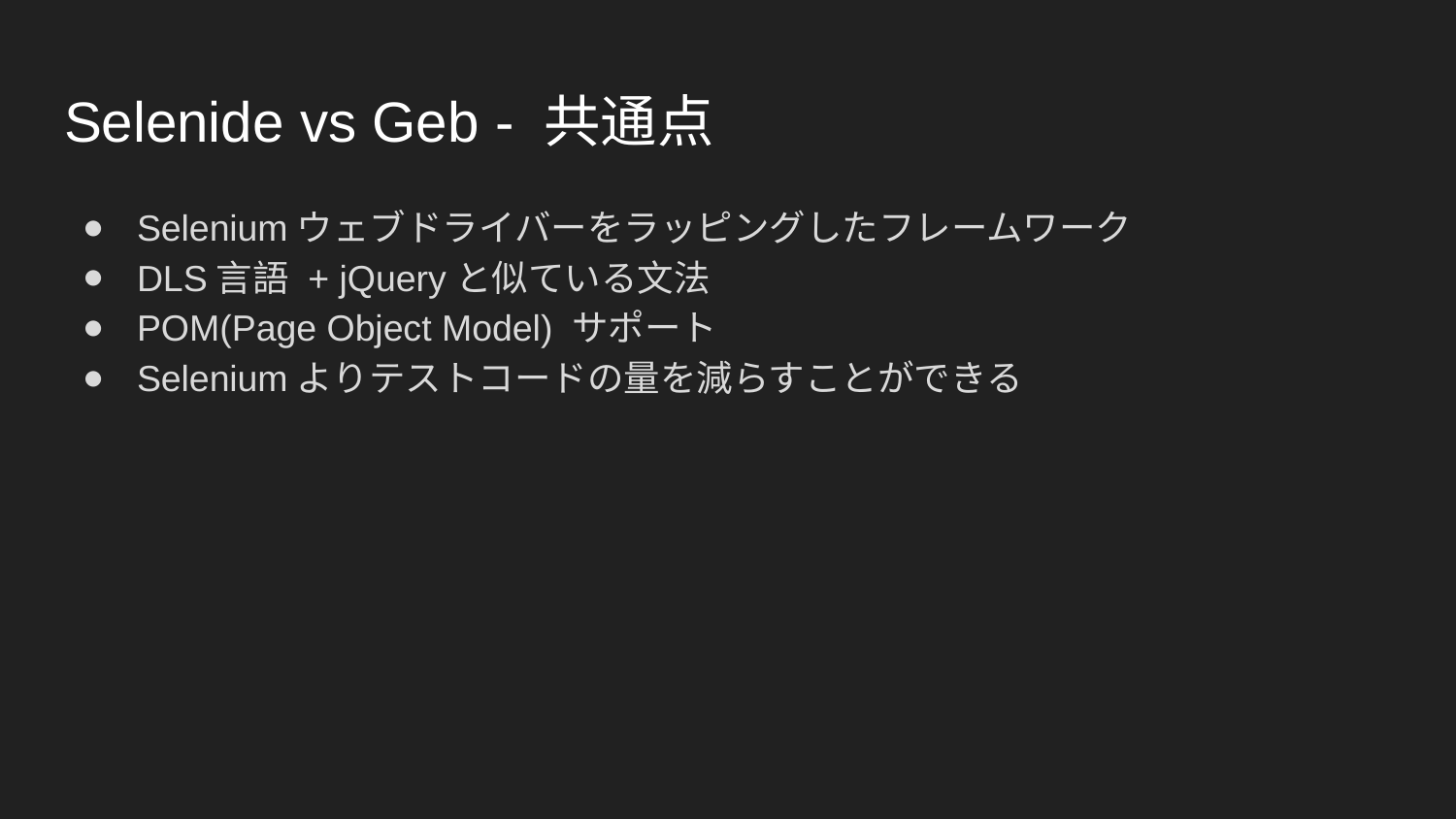

# Selenide vs Geb - 共通点
Seleniumウェブドライバーをラッピングしたフレームワーク
DLS言語 + jQueryと似ている文法
POM(Page Object Model) サポート
Seleniumよりテストコードの量を減らすことができる